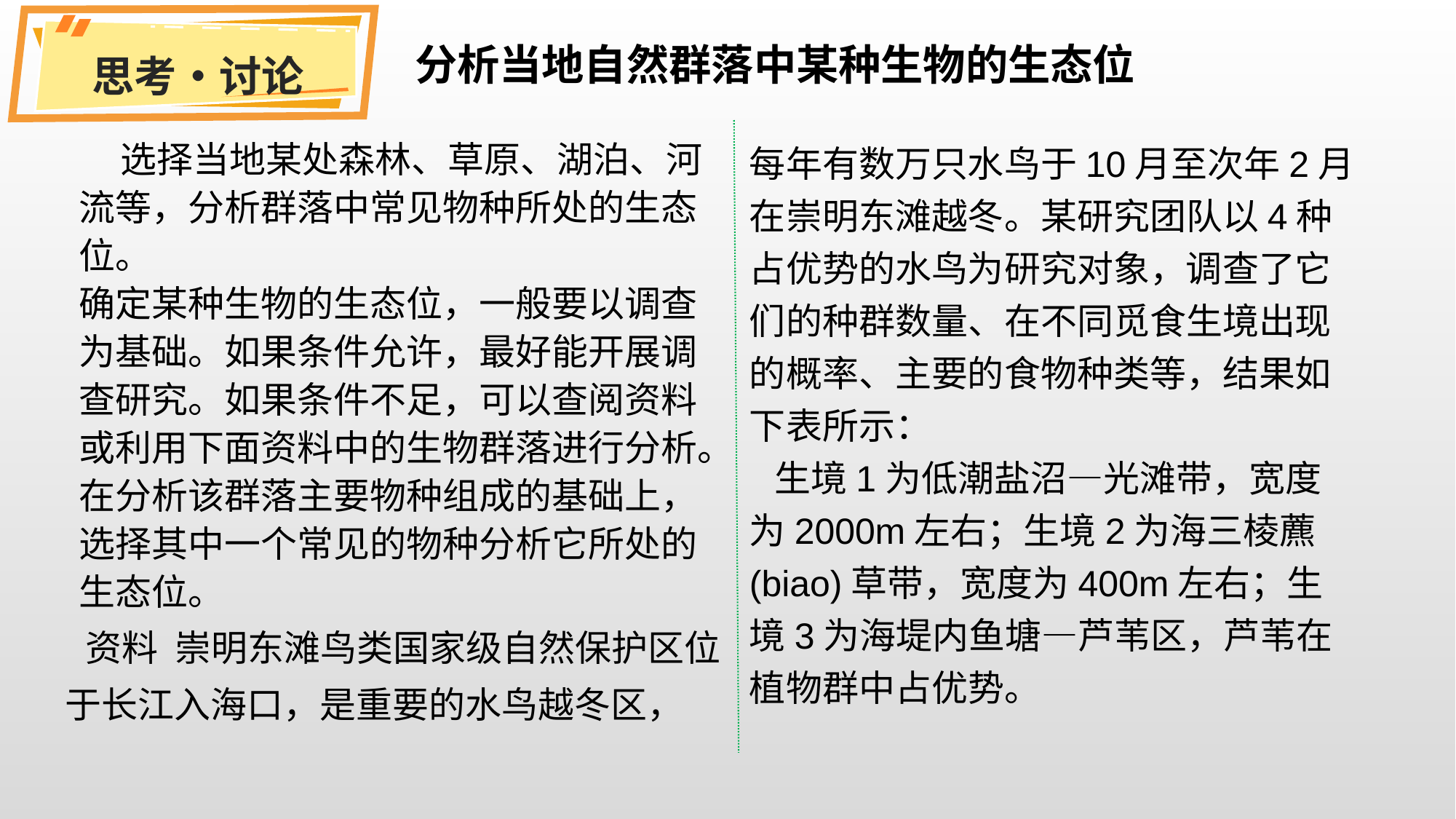

思考•讨论
分析当地自然群落中某种生物的生态位
    选择当地某处森林、草原、湖泊、河流等，分析群落中常见物种所处的生态位。
确定某种生物的生态位，一般要以调查为基础。如果条件允许，最好能开展调查研究。如果条件不足，可以查阅资料或利用下面资料中的生物群落进行分析。在分析该群落主要物种组成的基础上，选择其中一个常见的物种分析它所处的生态位。
每年有数万只水鸟于10月至次年2月在崇明东滩越冬。某研究团队以4种占优势的水鸟为研究对象，调查了它们的种群数量、在不同觅食生境出现的概率、主要的食物种类等，结果如下表所示：
  生境1为低潮盐沼—光滩带，宽度为2000m左右；生境2为海三棱藨(biao)草带，宽度为400m左右；生境3为海堤内鱼塘—芦苇区，芦苇在植物群中占优势。
  资料  崇明东滩鸟类国家级自然保护区位于长江入海口，是重要的水鸟越冬区，